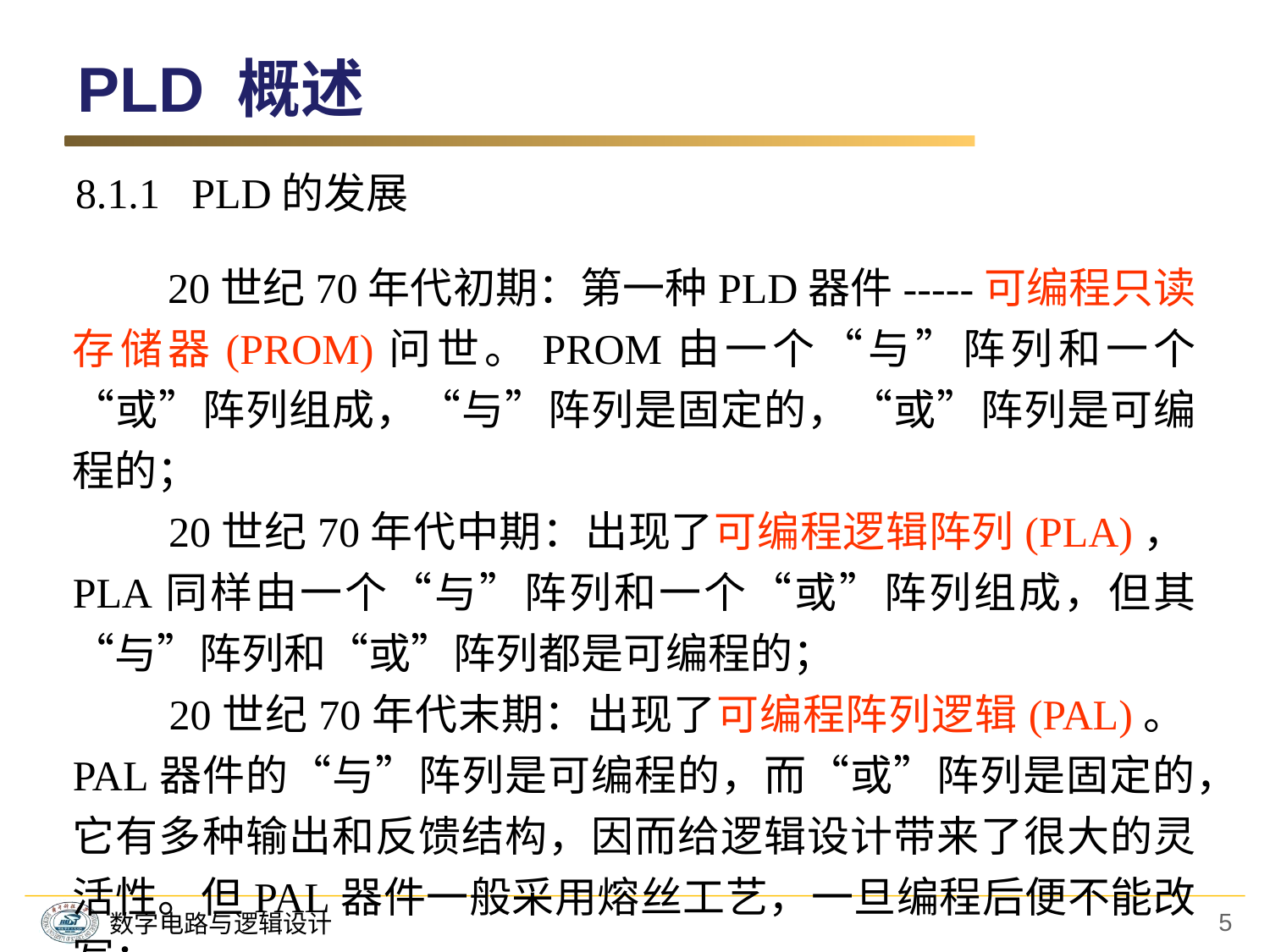

PLD 概述
8.1.1   PLD的发展
　　20世纪70年代初期：第一种PLD器件-----可编程只读存储器(PROM)问世。PROM由一个“与”阵列和一个“或”阵列组成，“与”阵列是固定的，“或”阵列是可编程的；
　　20世纪70年代中期：出现了可编程逻辑阵列(PLA)，PLA同样由一个“与”阵列和一个“或”阵列组成，但其“与”阵列和“或”阵列都是可编程的；
　　20世纪70年代末期：出现了可编程阵列逻辑(PAL)。PAL器件的“与”阵列是可编程的，而“或”阵列是固定的，它有多种输出和反馈结构，因而给逻辑设计带来了很大的灵活性。但PAL器件一般采用熔丝工艺，一旦编程后便不能改写；
5
数字电路与逻辑设计